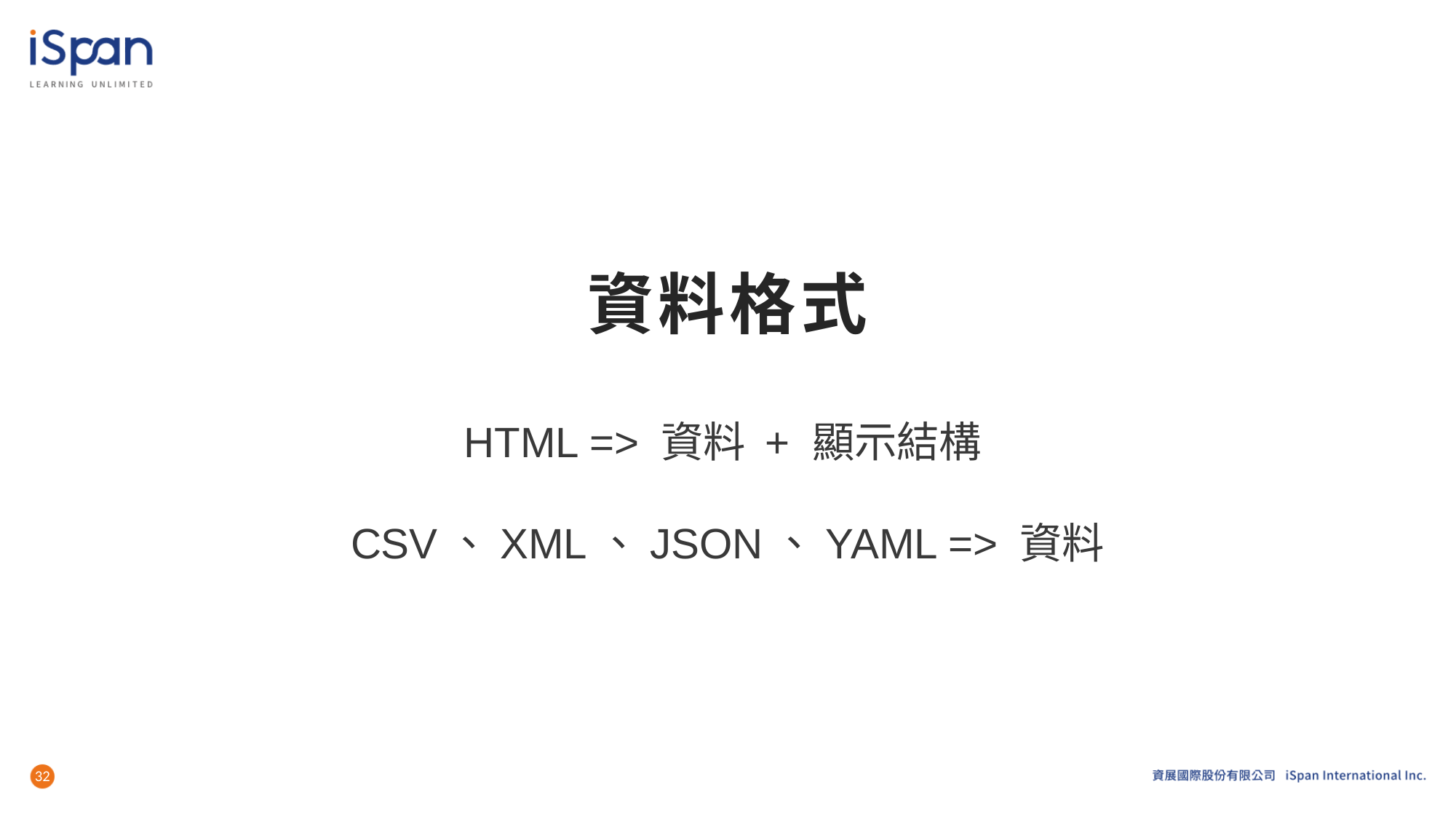

# 資料格式
HTML => 資料 + 顯示結構

CSV、XML、JSON、YAML => 資料

32